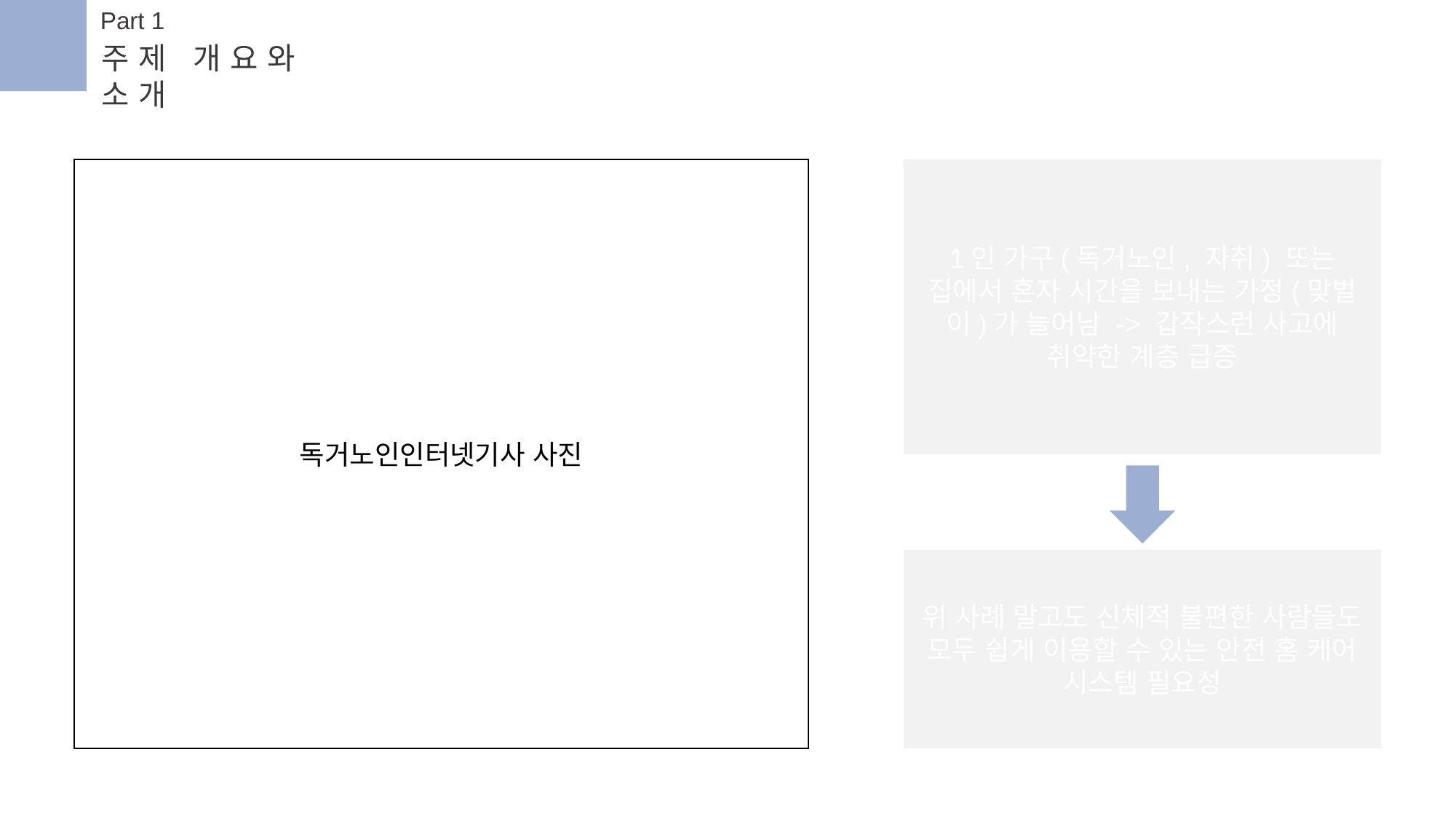

Part 1
주제 개요와 소개
독거노인인터넷기사 사진
1인 가구(독거노인, 자취) 또는 집에서 혼자 시간을 보내는 가정(맞벌이)가 늘어남 -> 갑작스런 사고에 취약한 계층 급증

위 사례 말고도 신체적 불편한 사람들도 모두 쉽게 이용할 수 있는 안전 홈 케어 시스템 필요성